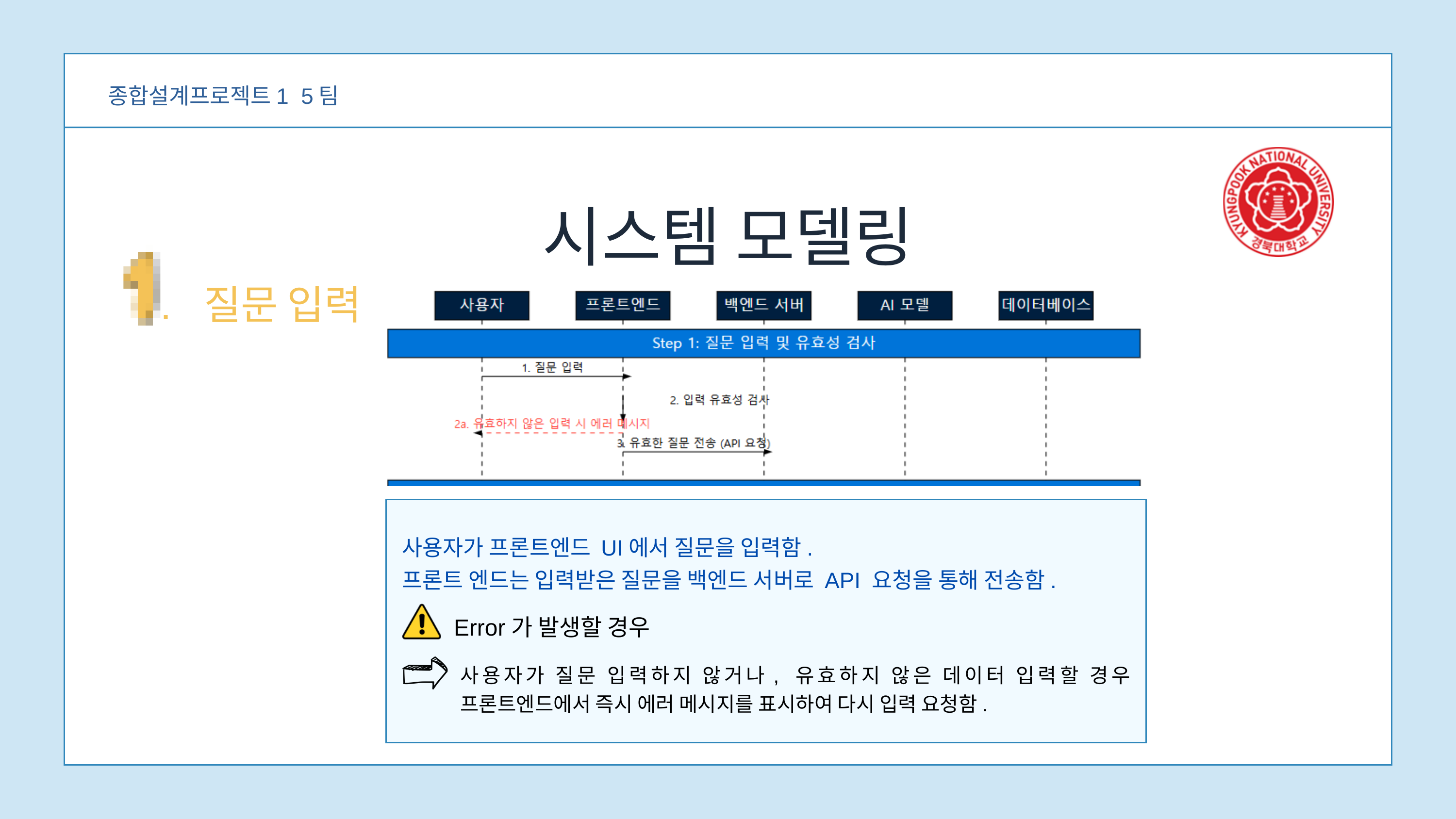

종합설계프로젝트1  5팀

시스템 모델링

.  질문 입력

사용자가 프론트엔드 UI에서 질문을 입력함.
프론트 엔드는 입력받은 질문을 백엔드 서버로 API 요청을 통해 전송함.

Error가 발생할 경우

사용자가 질문 입력하지 않거나, 유효하지 않은 데이터 입력할 경우 프론트엔드에서 즉시 에러 메시지를 표시하여 다시 입력 요청함.